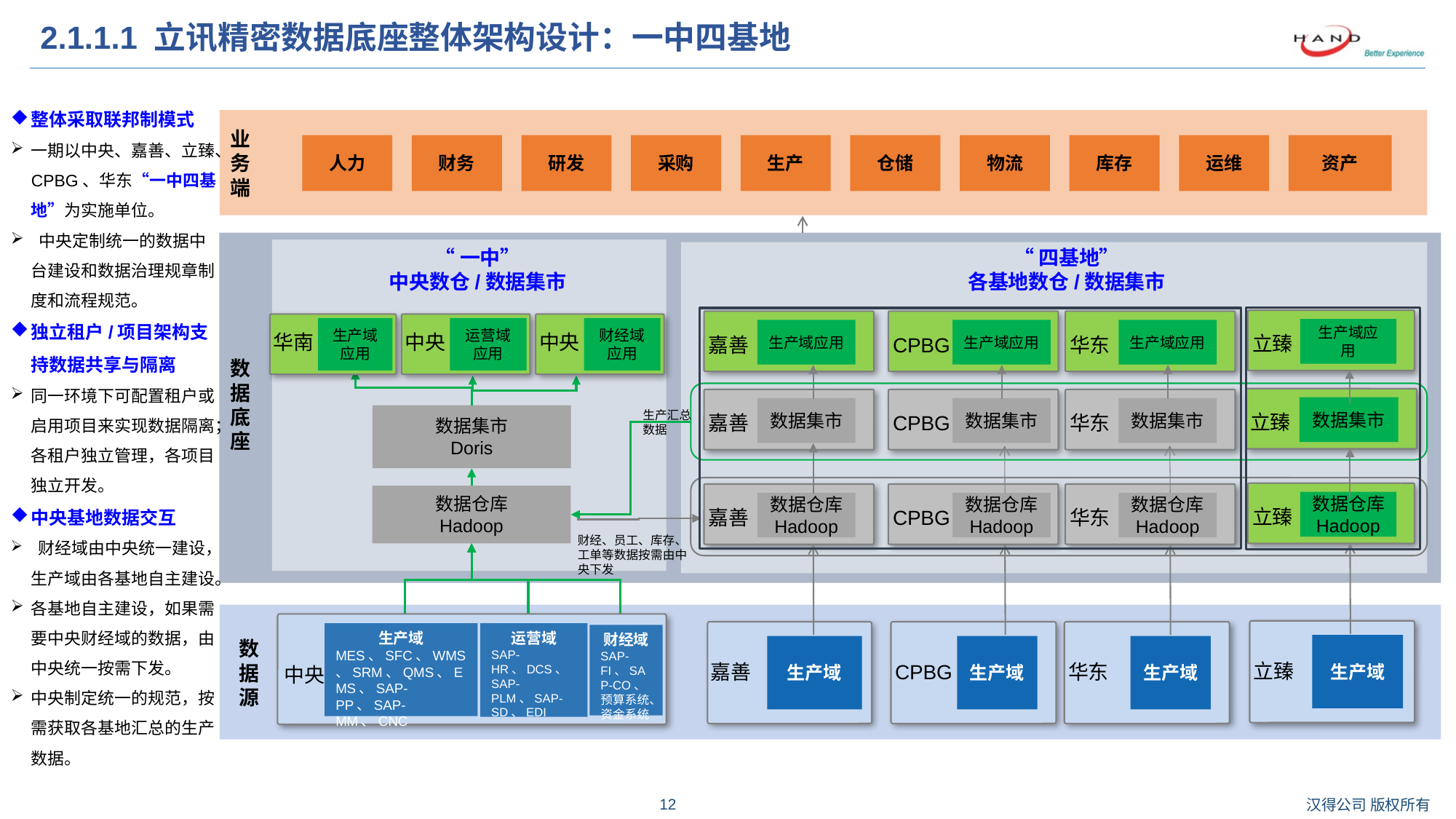

# 2.1.1.1 立讯精密数据底座整体架构设计：一中四基地
整体采取联邦制模式
一期以中央、嘉善、立臻、CPBG、华东“一中四基地”为实施单位。
 中央定制统一的数据中台建设和数据治理规章制度和流程规范。
独立租户/项目架构支持数据共享与隔离
同一环境下可配置租户或启用项目来实现数据隔离；各租户独立管理，各项目独立开发。
中央基地数据交互
 财经域由中央统一建设，生产域由各基地自主建设。
各基地自主建设，如果需要中央财经域的数据，由中央统一按需下发。
中央制定统一的规范，按需获取各基地汇总的生产数据。

业务端
人力
财务
研发
采购
生产
仓储
物流
库存
运维
资产

“一中”
中央数仓/数据集市
“四基地”
各基地数仓/数据集市

生产域应用
立臻

生产域应用
嘉善

生产域应用
CPBG

生产域应用
华东

华南
生产域应用

中央
运营域应用

中央
财经域应用
数据底座

数据集市
立臻

数据集市
嘉善

数据集市
CPBG

数据集市
华东
生产汇总数据
数据集市
Doris

数据仓库
Hadoop
立臻

数据仓库
Hadoop
嘉善

数据仓库
Hadoop
CPBG

数据仓库
Hadoop
华东
数据仓库
Hadoop
财经、员工、库存、工单等数据按需由中央下发

运营域
SAP-HR、DCS、SAP-PLM、SAP-SD、EDI
生产域
MES、SFC、WMS、SRM、QMS、EMS、SAP-PP、SAP-MM、CNC
东莞
中央

生产域
立臻

生产域
嘉善

生产域
CPBG

生产域
华东
财经域
SAP-FI、SAP-CO、预算系统、资金系统
数据源